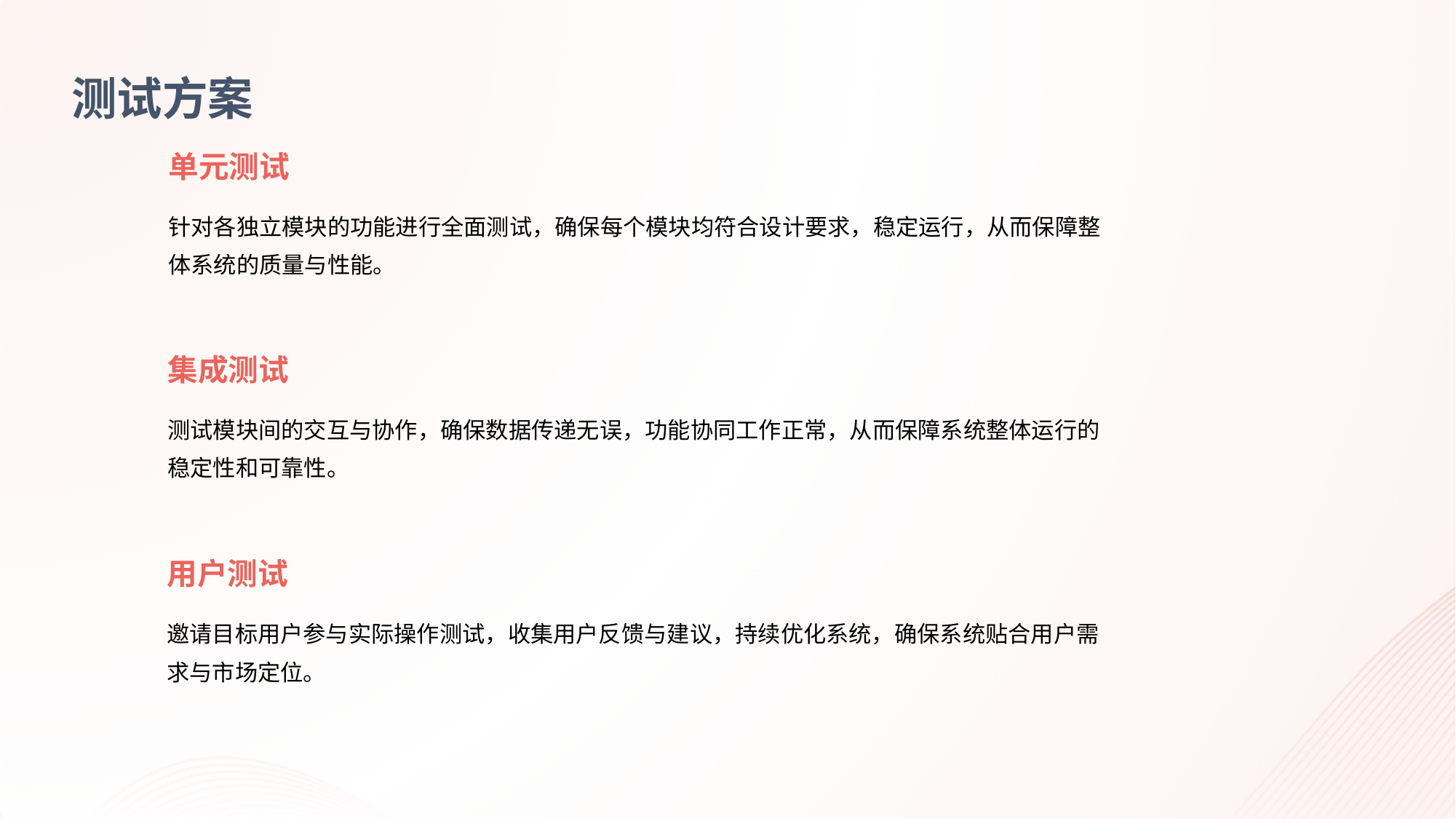

测试方案
单元测试
针对各独立模块的功能进行全面测试，确保每个模块均符合设计要求，稳定运行，从而保障整体系统的质量与性能。
集成测试
测试模块间的交互与协作，确保数据传递无误，功能协同工作正常，从而保障系统整体运行的稳定性和可靠性。
用户测试
邀请目标用户参与实际操作测试，收集用户反馈与建议，持续优化系统，确保系统贴合用户需求与市场定位。